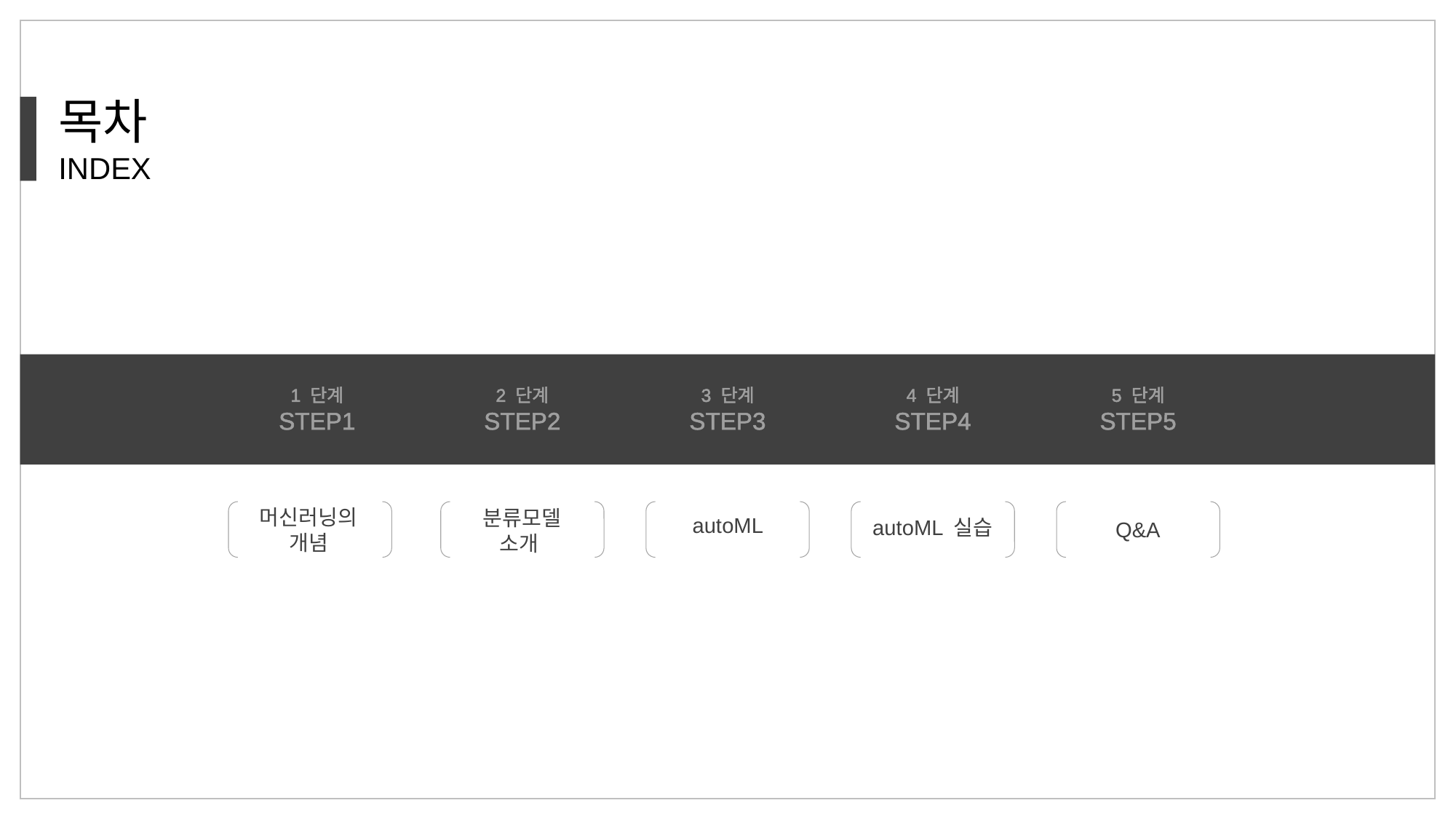

목차
INDEX

1 단계
STEP1
2 단계
STEP2
3 단계
STEP3
4 단계
STEP4
5 단계
STEP5
머신러닝의
개념

분류모델
소개

autoML

autoML 실습

Q&A